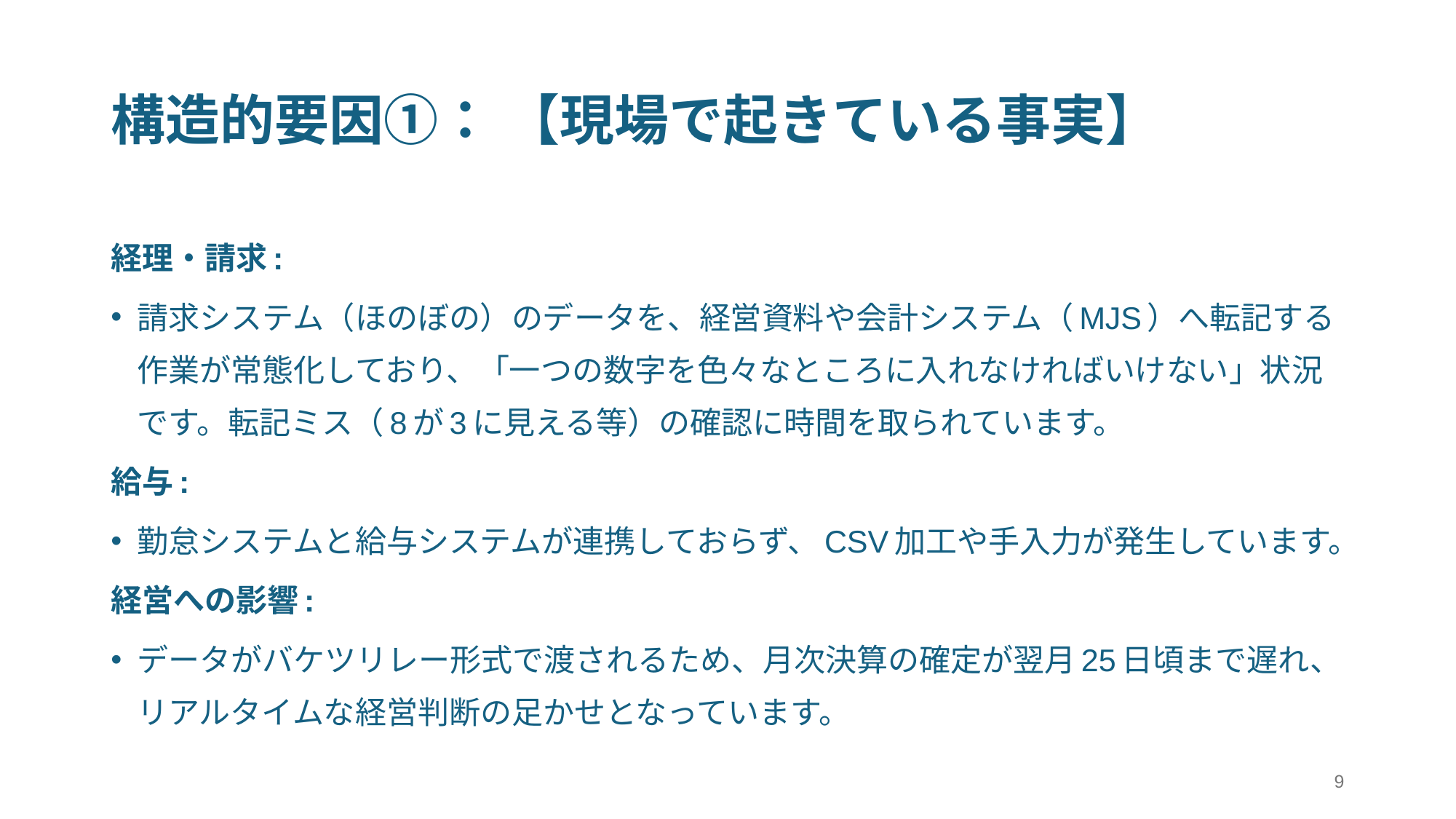

# 構造的要因①： 【現場で起きている事実】
経理・請求:
請求システム（ほのぼの）のデータを、経営資料や会計システム（MJS）へ転記する作業が常態化しており、「一つの数字を色々なところに入れなければいけない」状況です。転記ミス（8が3に見える等）の確認に時間を取られています。
給与:
勤怠システムと給与システムが連携しておらず、CSV加工や手入力が発生しています。
経営への影響:
データがバケツリレー形式で渡されるため、月次決算の確定が翌月25日頃まで遅れ、リアルタイムな経営判断の足かせとなっています。

9